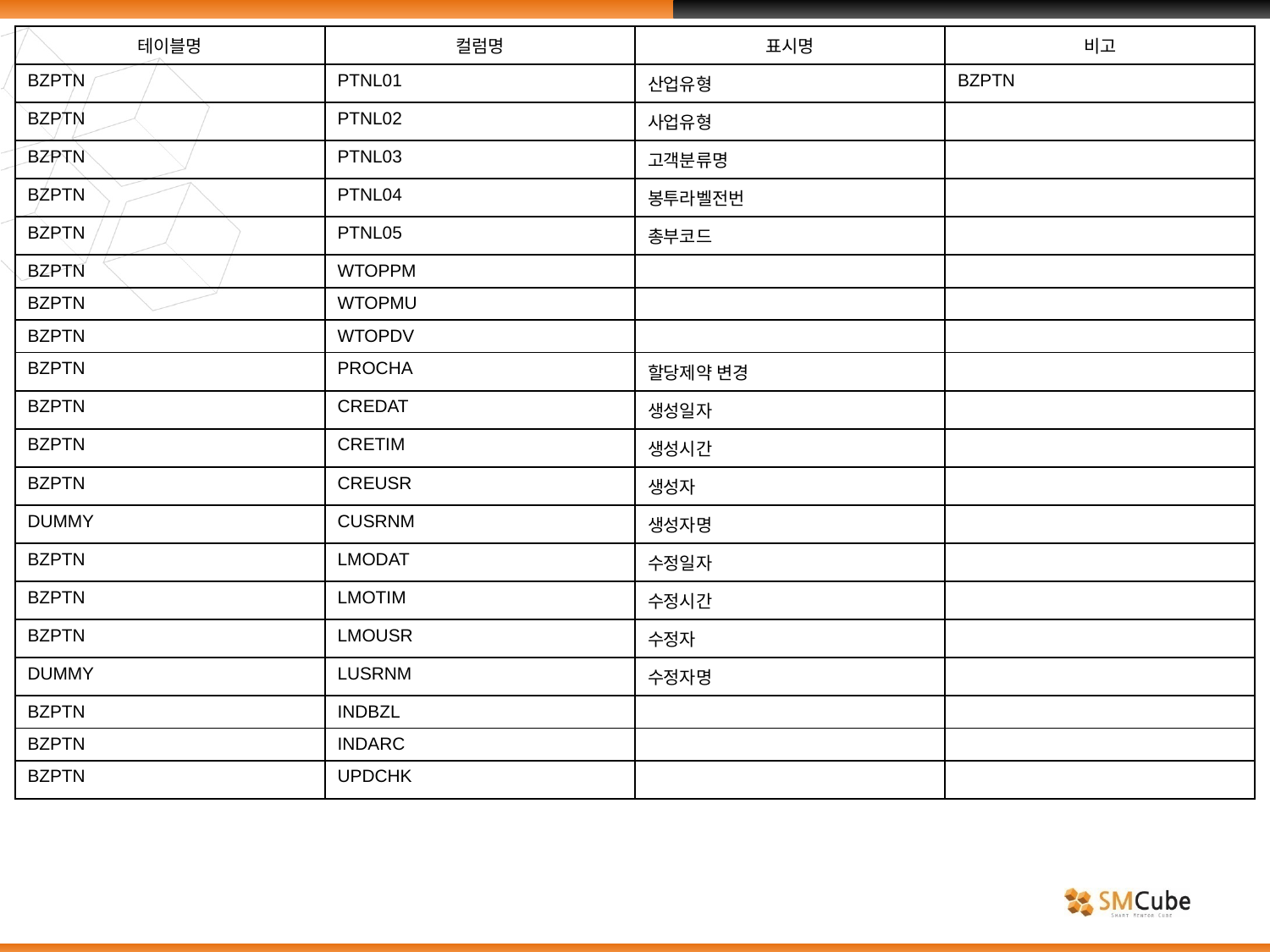

| 테이블명 | 컬럼명 | 표시명 | 비고 |
| --- | --- | --- | --- |
| BZPTN | PTNL01 | 산업유형 | BZPTN |
| BZPTN | PTNL02 | 사업유형 |  |
| BZPTN | PTNL03 | 고객분류명 |  |
| BZPTN | PTNL04 | 봉투라벨전번 |  |
| BZPTN | PTNL05 | 총부코드 |  |
| BZPTN | WTOPPM |  |  |
| BZPTN | WTOPMU |  |  |
| BZPTN | WTOPDV |  |  |
| BZPTN | PROCHA | 할당제약 변경 |  |
| BZPTN | CREDAT | 생성일자 |  |
| BZPTN | CRETIM | 생성시간 |  |
| BZPTN | CREUSR | 생성자 |  |
| DUMMY | CUSRNM | 생성자명 |  |
| BZPTN | LMODAT | 수정일자 |  |
| BZPTN | LMOTIM | 수정시간 |  |
| BZPTN | LMOUSR | 수정자 |  |
| DUMMY | LUSRNM | 수정자명 |  |
| BZPTN | INDBZL |  |  |
| BZPTN | INDARC |  |  |
| BZPTN | UPDCHK |  |  |